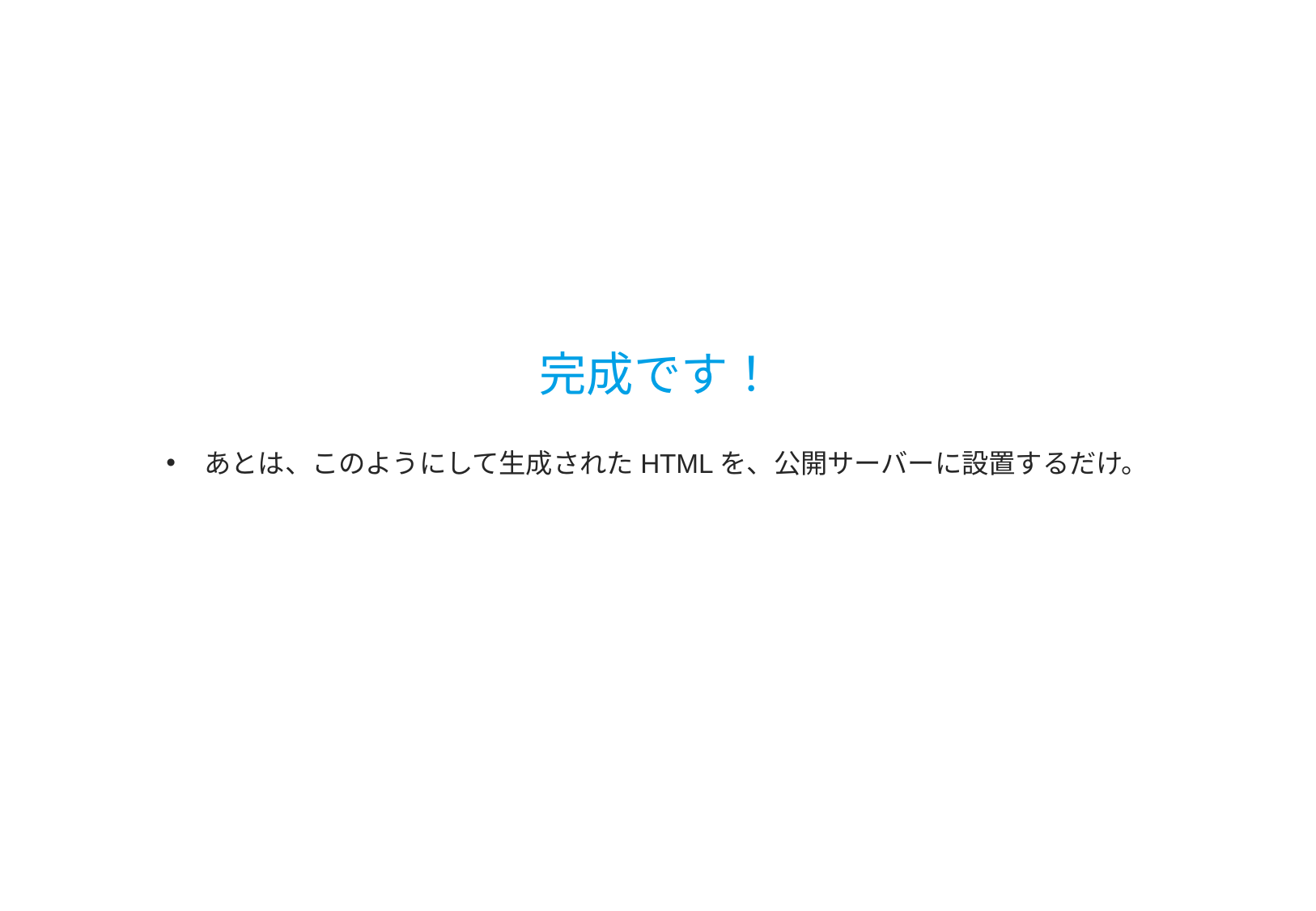

完成です！
あとは、このようにして生成されたHTMLを、公開サーバーに設置するだけ。